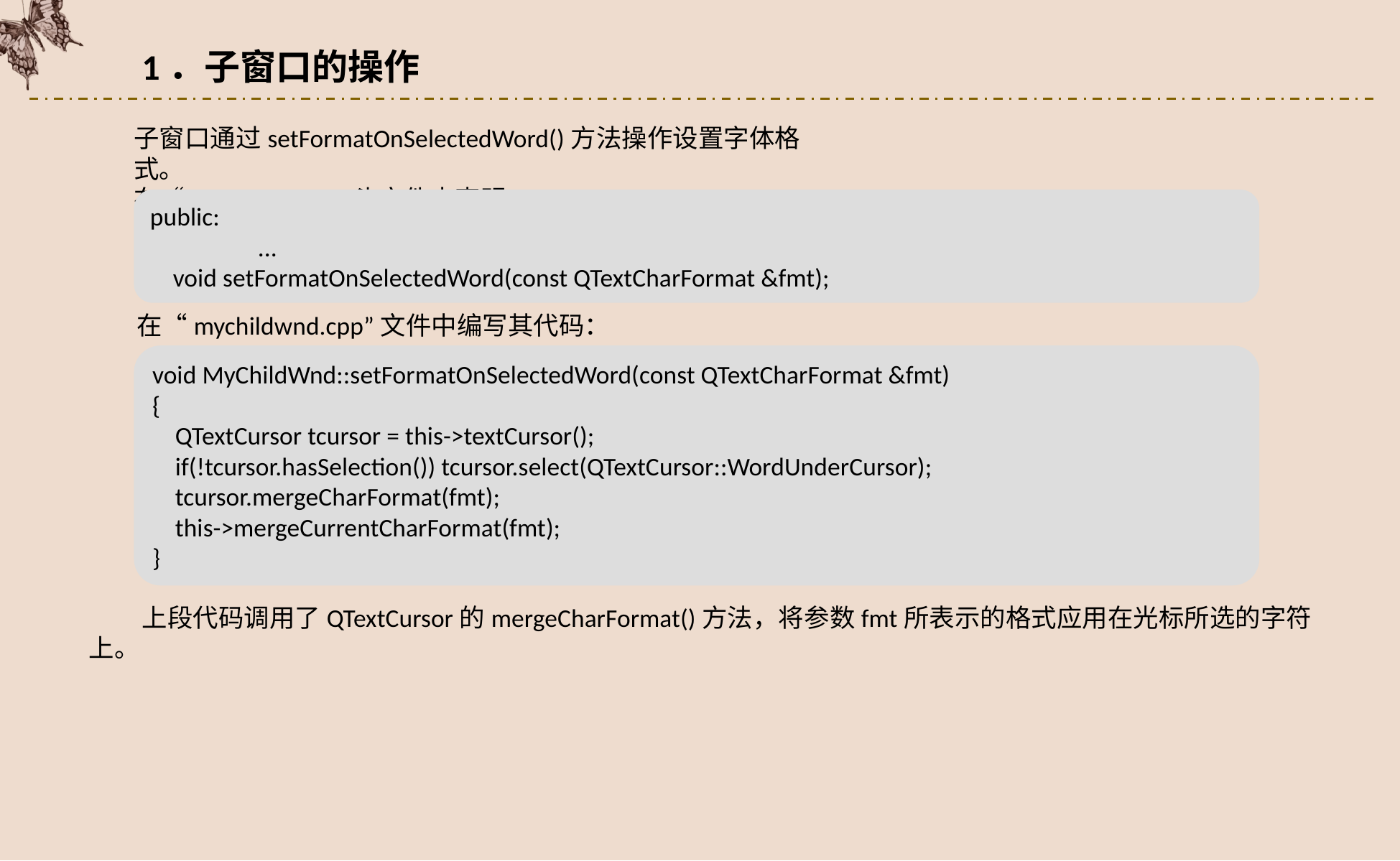

1．子窗口的操作
子窗口通过setFormatOnSelectedWord()方法操作设置字体格式。
在“mychildwnd.h”头文件中声明：
public:
	...
    void setFormatOnSelectedWord(const QTextCharFormat &fmt);
在“mychildwnd.cpp”文件中编写其代码：
void MyChildWnd::setFormatOnSelectedWord(const QTextCharFormat &fmt)
{
    QTextCursor tcursor = this->textCursor();
    if(!tcursor.hasSelection()) tcursor.select(QTextCursor::WordUnderCursor);
    tcursor.mergeCharFormat(fmt);
    this->mergeCurrentCharFormat(fmt);
}
上段代码调用了QTextCursor的mergeCharFormat()方法，将参数fmt所表示的格式应用在光标所选的字符上。